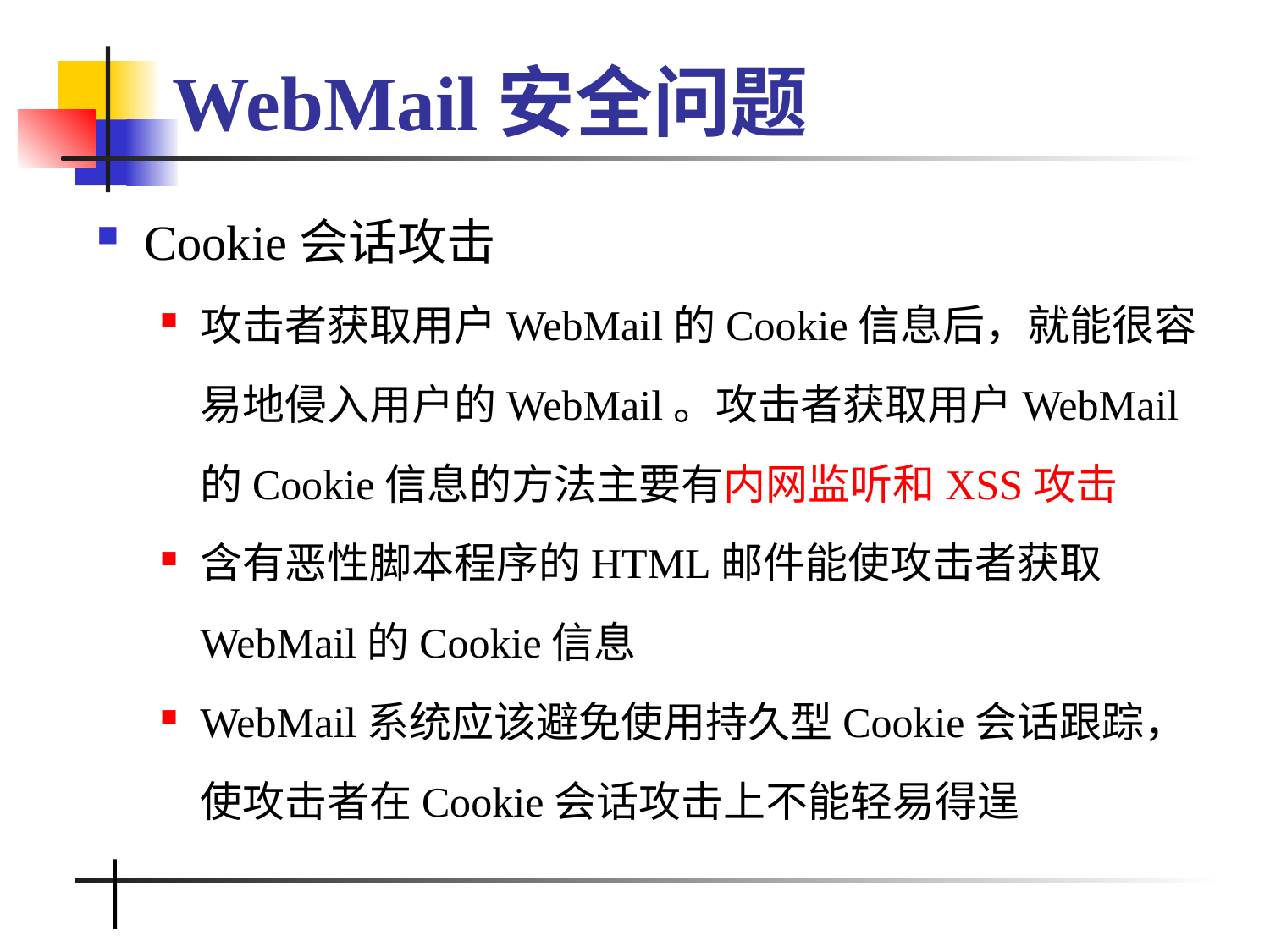

# WebMail安全问题
Cookie会话攻击
攻击者获取用户WebMail的Cookie信息后，就能很容易地侵入用户的WebMail。攻击者获取用户WebMail的Cookie信息的方法主要有内网监听和XSS攻击
含有恶性脚本程序的HTML邮件能使攻击者获取WebMail的Cookie信息
WebMail系统应该避免使用持久型Cookie会话跟踪，使攻击者在Cookie会话攻击上不能轻易得逞